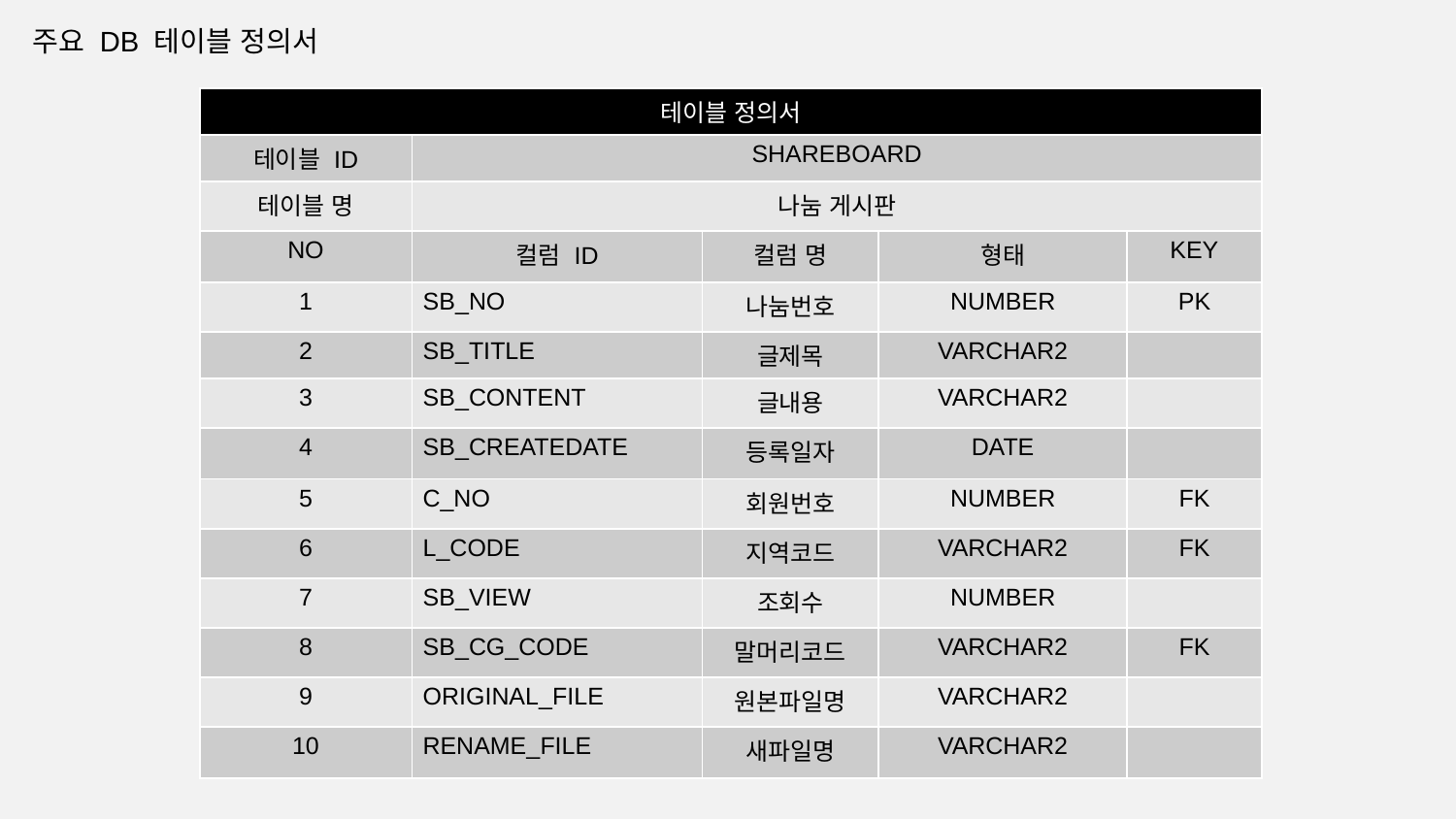

주요 DB 테이블 정의서
| 테이블 정의서 |  |  |  |  |
| --- | --- | --- | --- | --- |
| 테이블 ID | SHAREBOARD |  |  |  |
| 테이블 명 | 나눔 게시판 |  |  |  |
| NO | 컬럼 ID | 컬럼 명 | 형태 | KEY |
| 1 | SB\_NO | 나눔번호 | NUMBER | PK |
| 2 | SB\_TITLE | 글제목 | VARCHAR2 |  |
| 3 | SB\_CONTENT | 글내용 | VARCHAR2 |  |
| 4 | SB\_CREATEDATE | 등록일자 | DATE |  |
| 5 | C\_NO | 회원번호 | NUMBER | FK |
| 6 | L\_CODE | 지역코드 | VARCHAR2 | FK |
| 7 | SB\_VIEW | 조회수 | NUMBER |  |
| 8 | SB\_CG\_CODE | 말머리코드 | VARCHAR2 | FK |
| 9 | ORIGINAL\_FILE | 원본파일명 | VARCHAR2 |  |
| 10 | RENAME\_FILE | 새파일명 | VARCHAR2 |  |